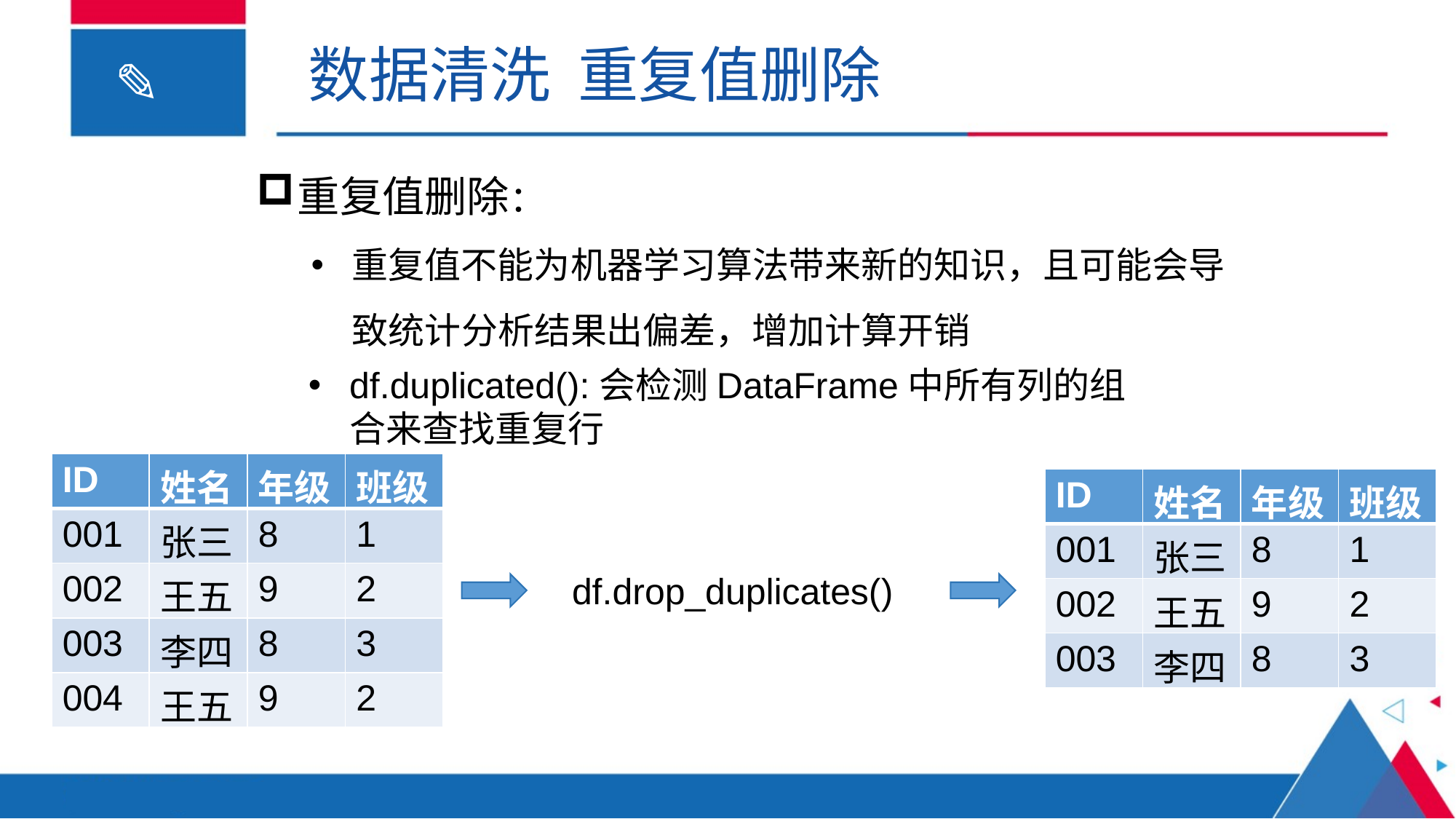

数据清洗  重复值删除
重复值删除：
重复值不能为机器学习算法带来新的知识，且可能会导致统计分析结果出偏差，增加计算开销
df.duplicated():会检测DataFrame中所有列的组合来查找重复行
| ID | 姓名 | 年级 | 班级 |
| --- | --- | --- | --- |
| 001 | 张三 | 8 | 1 |
| 002 | 王五 | 9 | 2 |
| 003 | 李四 | 8 | 3 |
| 004 | 王五 | 9 | 2 |
| ID | 姓名 | 年级 | 班级 |
| --- | --- | --- | --- |
| 001 | 张三 | 8 | 1 |
| 002 | 王五 | 9 | 2 |
| 003 | 李四 | 8 | 3 |
df.drop_duplicates()